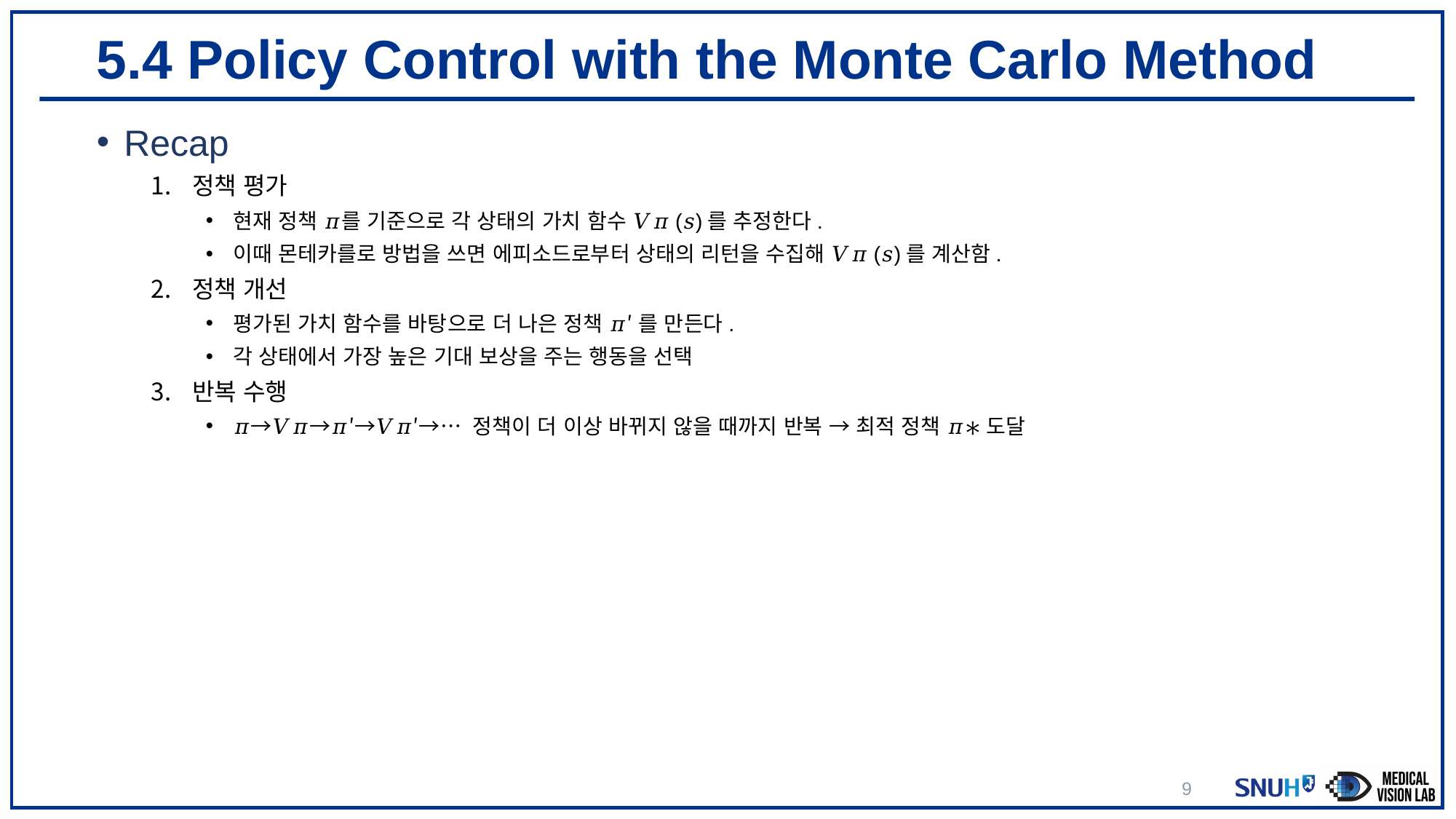

# 5.4 Policy Control with the Monte Carlo Method
Recap
정책 평가
현재 정책 𝜋를 기준으로 각 상태의 가치 함수 𝑉𝜋(𝑠)를 추정한다.
이때 몬테카를로 방법을 쓰면 에피소드로부터 상태의 리턴을 수집해 𝑉𝜋(𝑠)를 계산함.
정책 개선
평가된 가치 함수를 바탕으로 더 나은 정책 𝜋′ 를 만든다.
각 상태에서 가장 높은 기대 보상을 주는 행동을 선택
반복 수행
𝜋→𝑉𝜋→𝜋′→𝑉𝜋′→⋯ 정책이 더 이상 바뀌지 않을 때까지 반복 → 최적 정책 𝜋∗ 도달
9